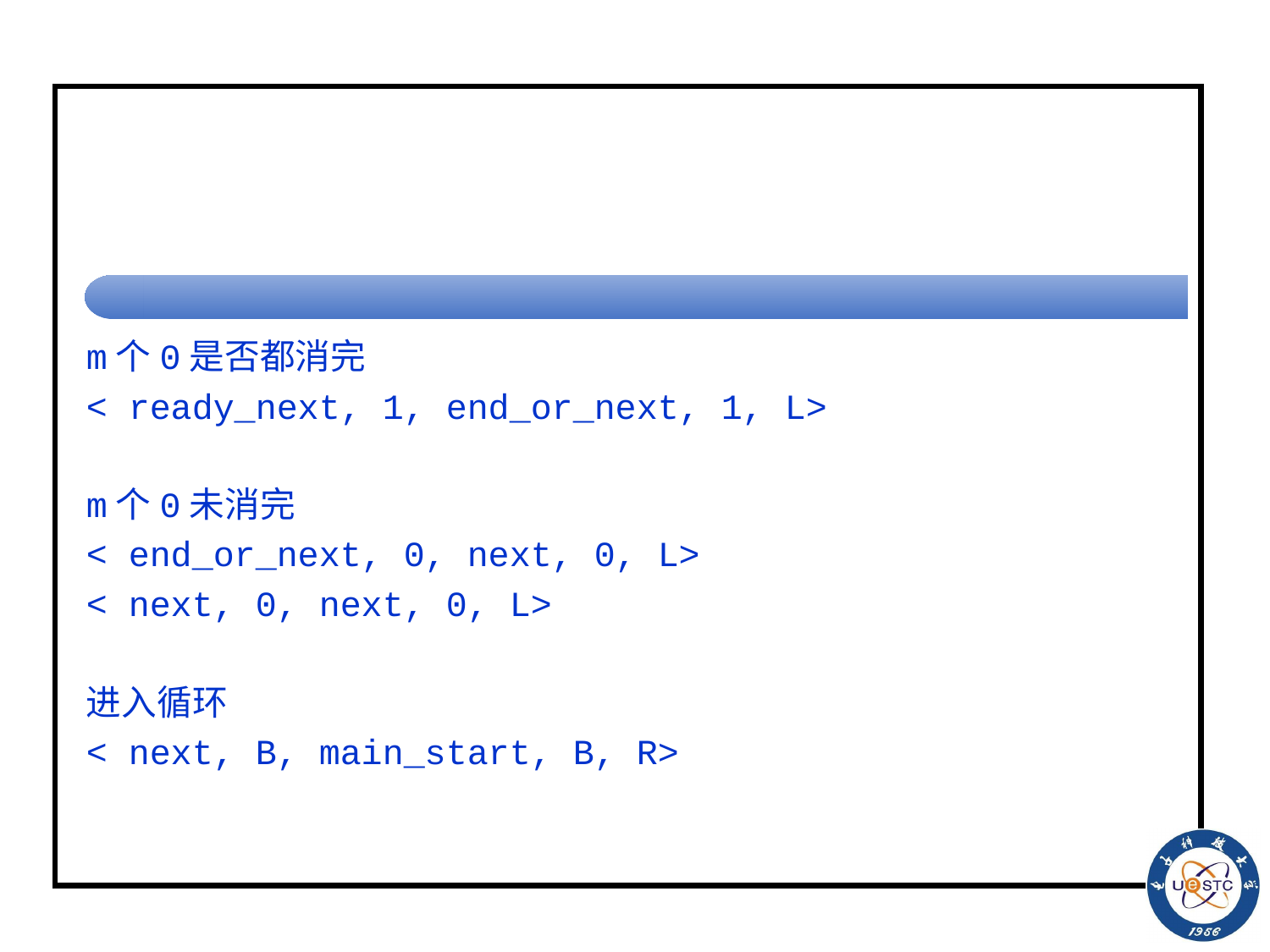

#
m个0是否都消完
< ready_next, 1, end_or_next, 1, L>

m个0未消完
< end_or_next, 0, next, 0, L>
< next, 0, next, 0, L>

进入循环
< next, B, main_start, B, R>